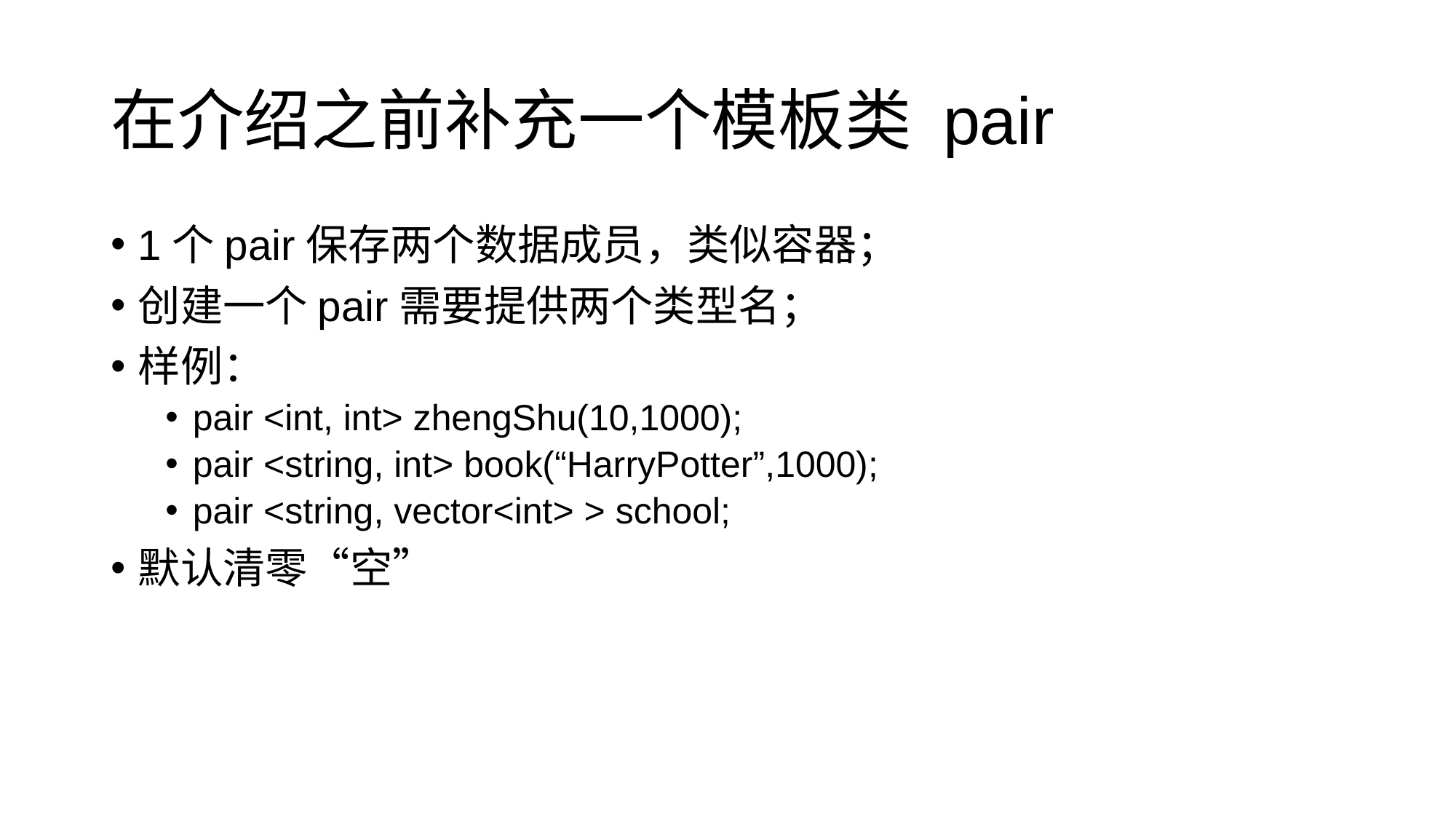

# 在介绍之前补充一个模板类 pair
1个pair保存两个数据成员，类似容器；
创建一个pair需要提供两个类型名；
样例：
pair <int, int> zhengShu(10,1000);
pair <string, int> book(“HarryPotter”,1000);
pair <string, vector<int> > school;
默认清零“空”